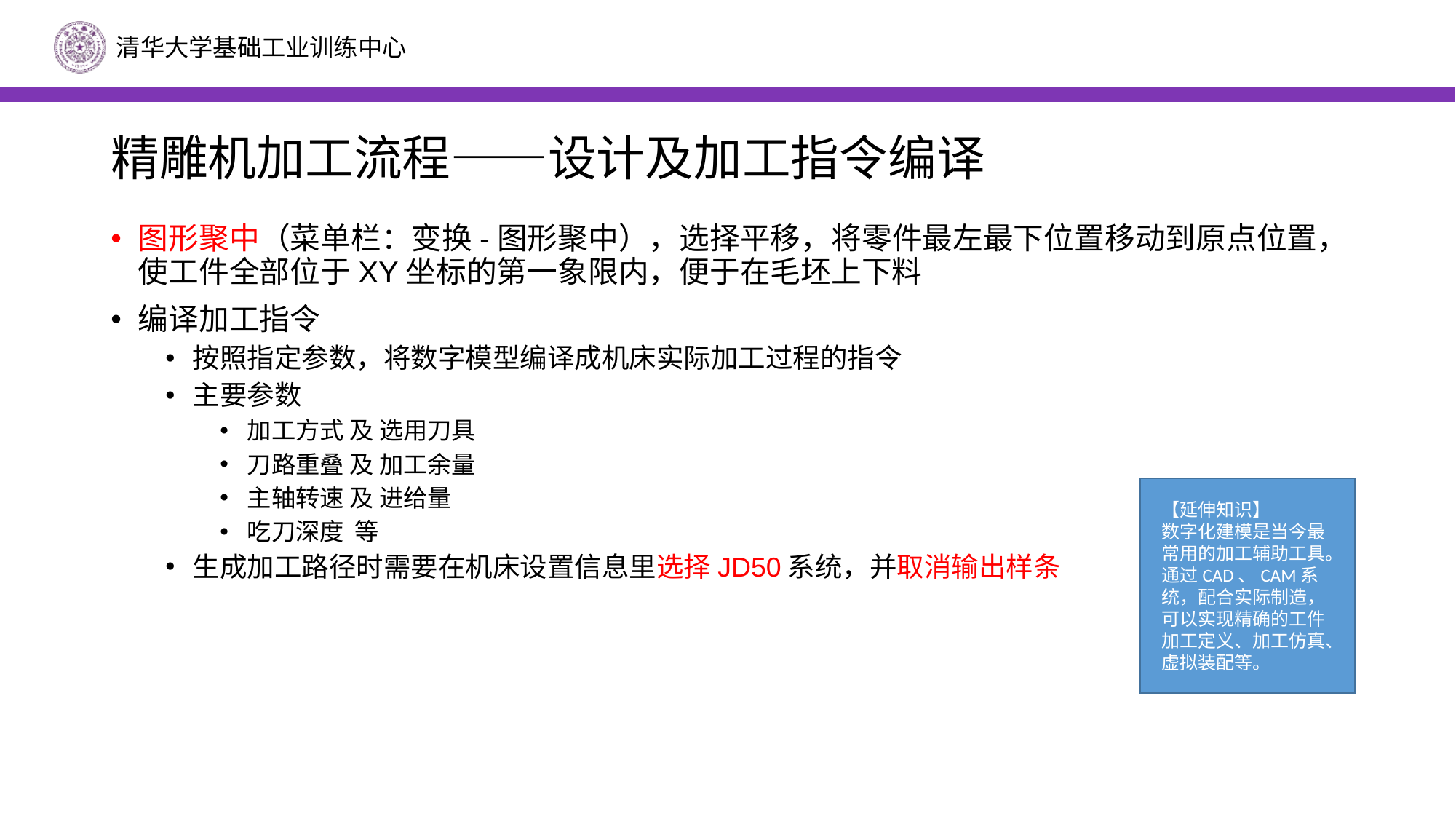

# 精雕机加工流程——设计及加工指令编译
图形聚中（菜单栏：变换-图形聚中），选择平移，将零件最左最下位置移动到原点位置，使工件全部位于XY坐标的第一象限内，便于在毛坯上下料
编译加工指令
按照指定参数，将数字模型编译成机床实际加工过程的指令
主要参数
加工方式 及 选用刀具
刀路重叠 及 加工余量
主轴转速 及 进给量
吃刀深度  等
生成加工路径时需要在机床设置信息里选择JD50系统，并取消输出样条
【延伸知识】
数字化建模是当今最常用的加工辅助工具。通过CAD、CAM系统，配合实际制造，可以实现精确的工件加工定义、加工仿真、虚拟装配等。